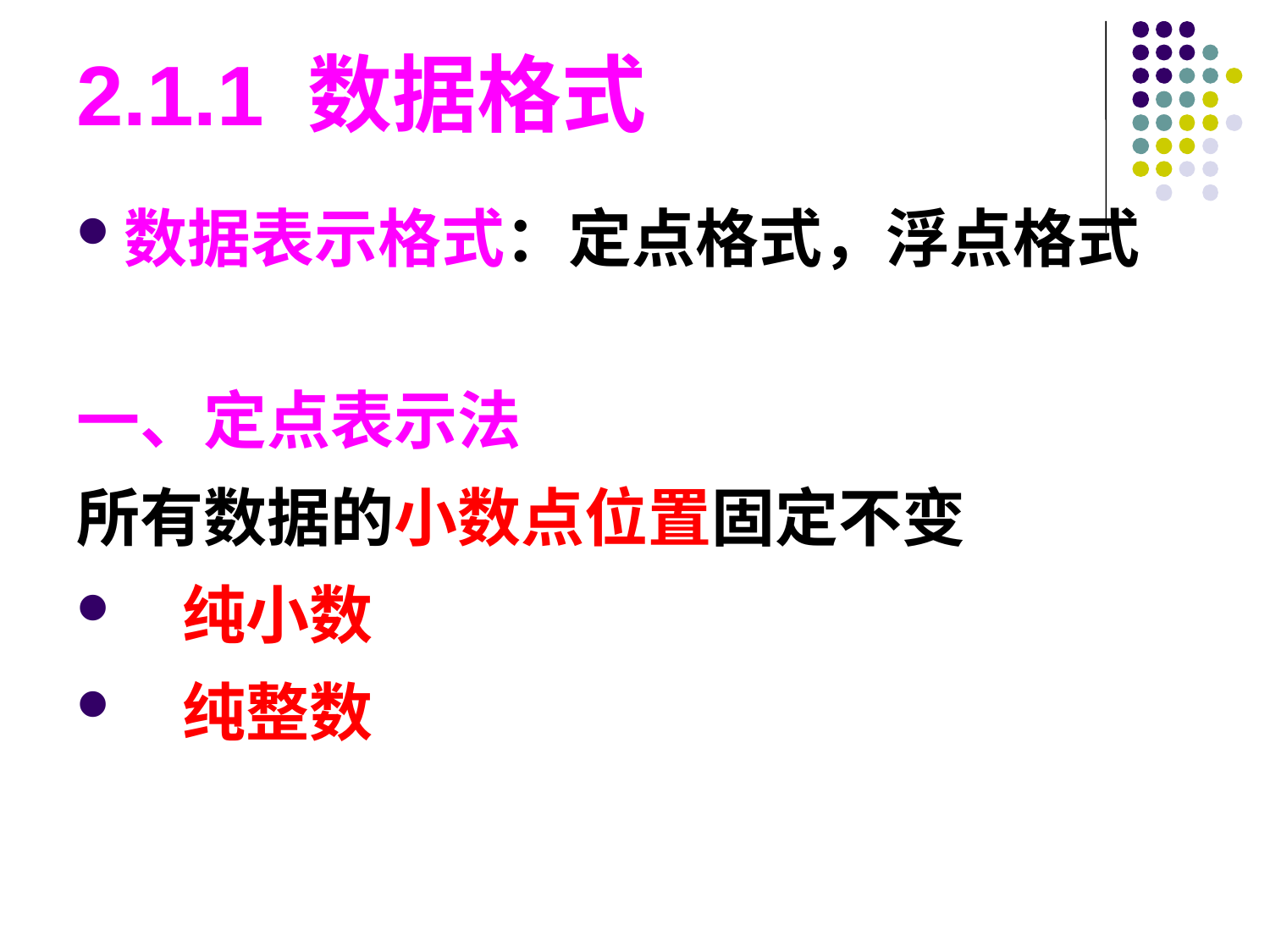

# 2.1.1 数据格式
数据表示格式：定点格式，浮点格式

一、定点表示法
所有数据的小数点位置固定不变
   纯小数
   纯整数

4